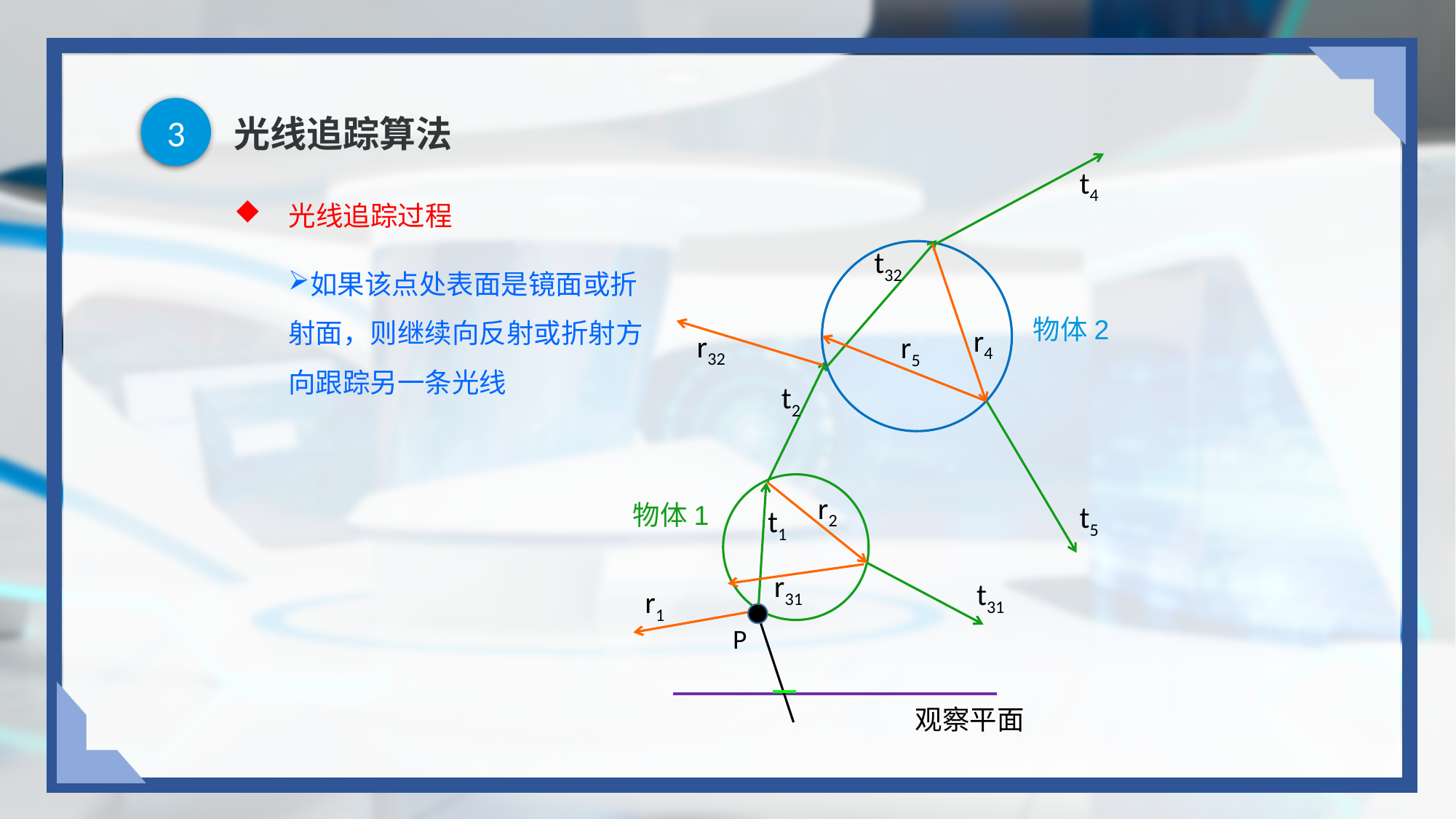

3
# 光线追踪算法
t4

光线追踪过程
t32

如果该点处表面是镜面或折射面，则继续向反射或折射方向跟踪另一条光线
物体2
r4
r32
r5
t2

r2
物体1
t5
t1
r31
t31
r1

P
观察平面